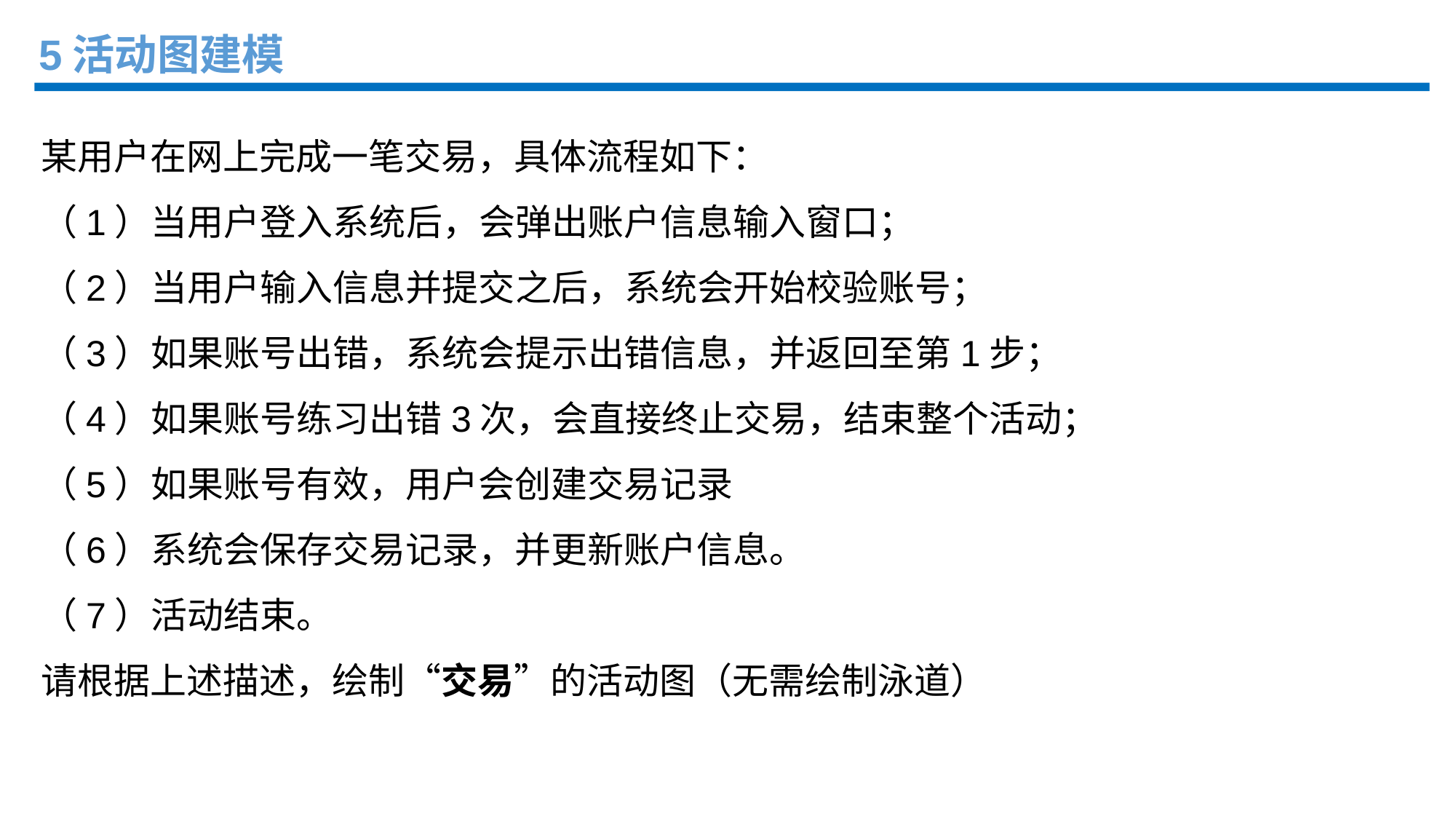

5活动图建模
某用户在网上完成一笔交易，具体流程如下：
（1）当用户登入系统后，会弹出账户信息输入窗口；
（2）当用户输入信息并提交之后，系统会开始校验账号；
（3）如果账号出错，系统会提示出错信息，并返回至第1步；
（4）如果账号练习出错3次，会直接终止交易，结束整个活动；
（5）如果账号有效，用户会创建交易记录
（6）系统会保存交易记录，并更新账户信息。
（7）活动结束。
请根据上述描述，绘制“交易”的活动图（无需绘制泳道）